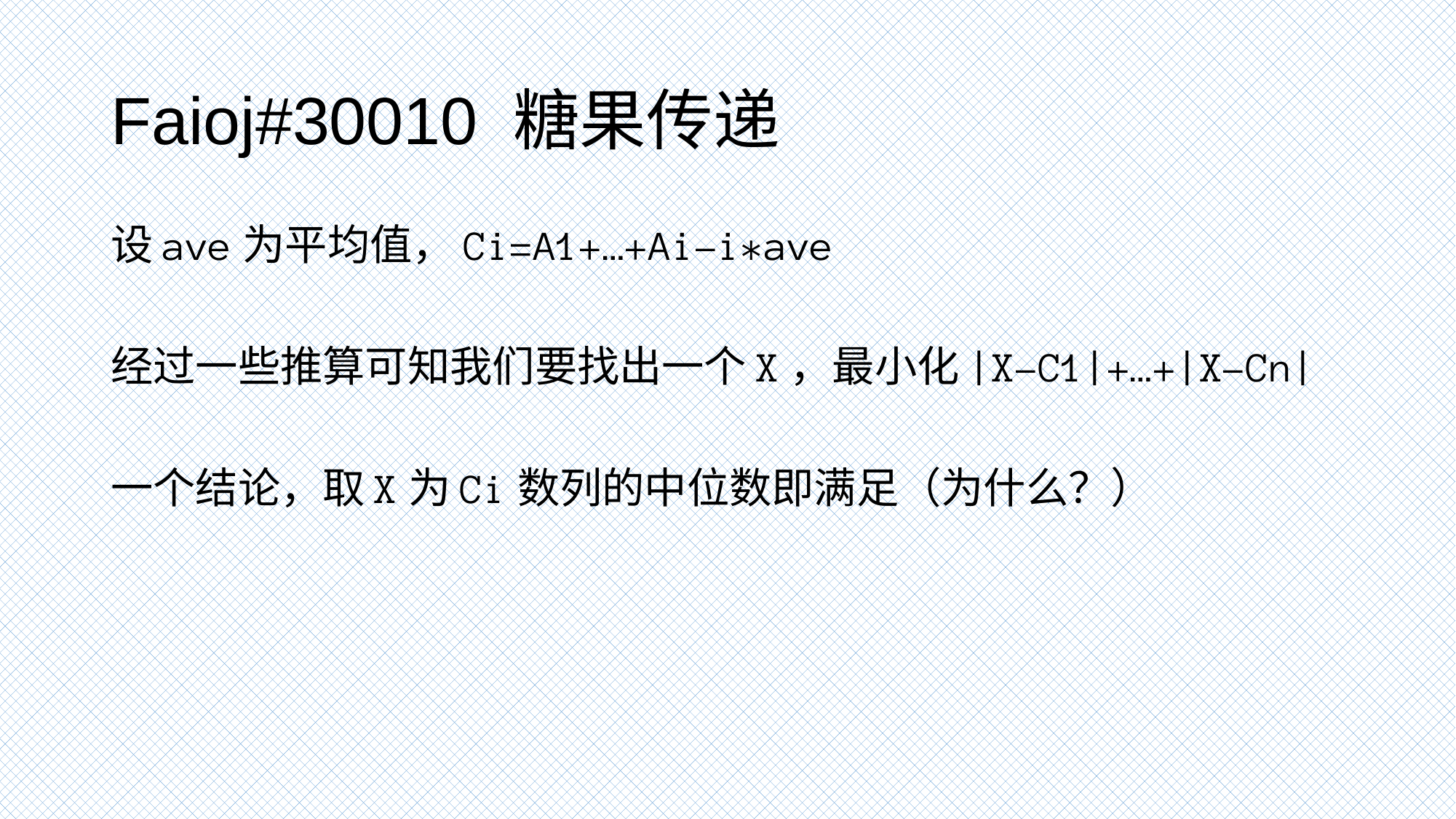

# Faioj#30010 糖果传递
设ave为平均值，Ci=A1+…+Ai-i*ave

经过一些推算可知我们要找出一个X，最小化|X-C1|+…+|X-Cn|

一个结论，取X为Ci数列的中位数即满足（为什么？）